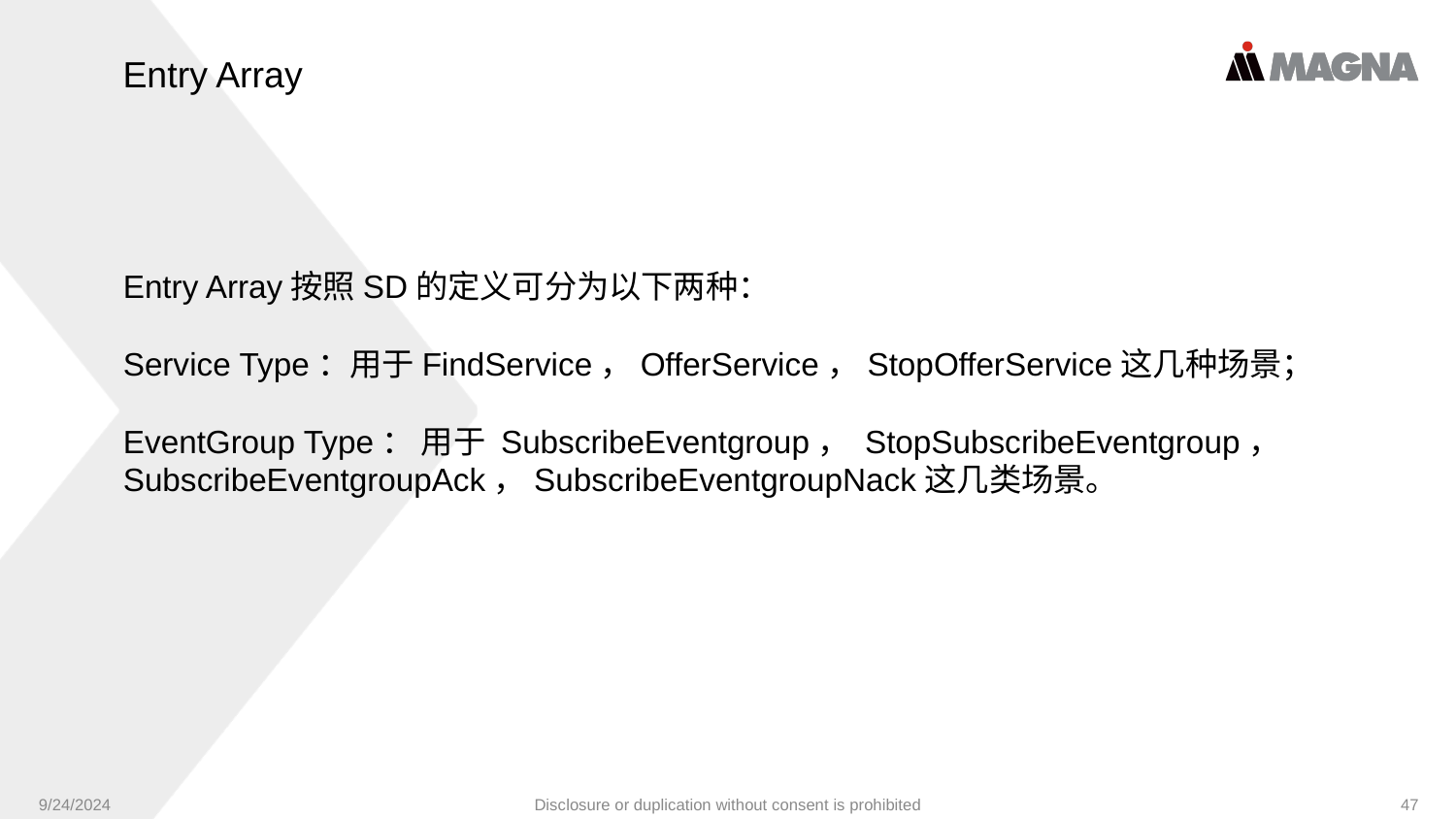

Entry Array
Entry Array按照SD的定义可分为以下两种：

Service Type：用于FindService，OfferService，StopOfferService这几种场景；

EventGroup Type： 用于 SubscribeEventgroup， StopSubscribeEventgroup，SubscribeEventgroupAck，SubscribeEventgroupNack这几类场景。
9/24/2024
Disclosure or duplication without consent is prohibited
47